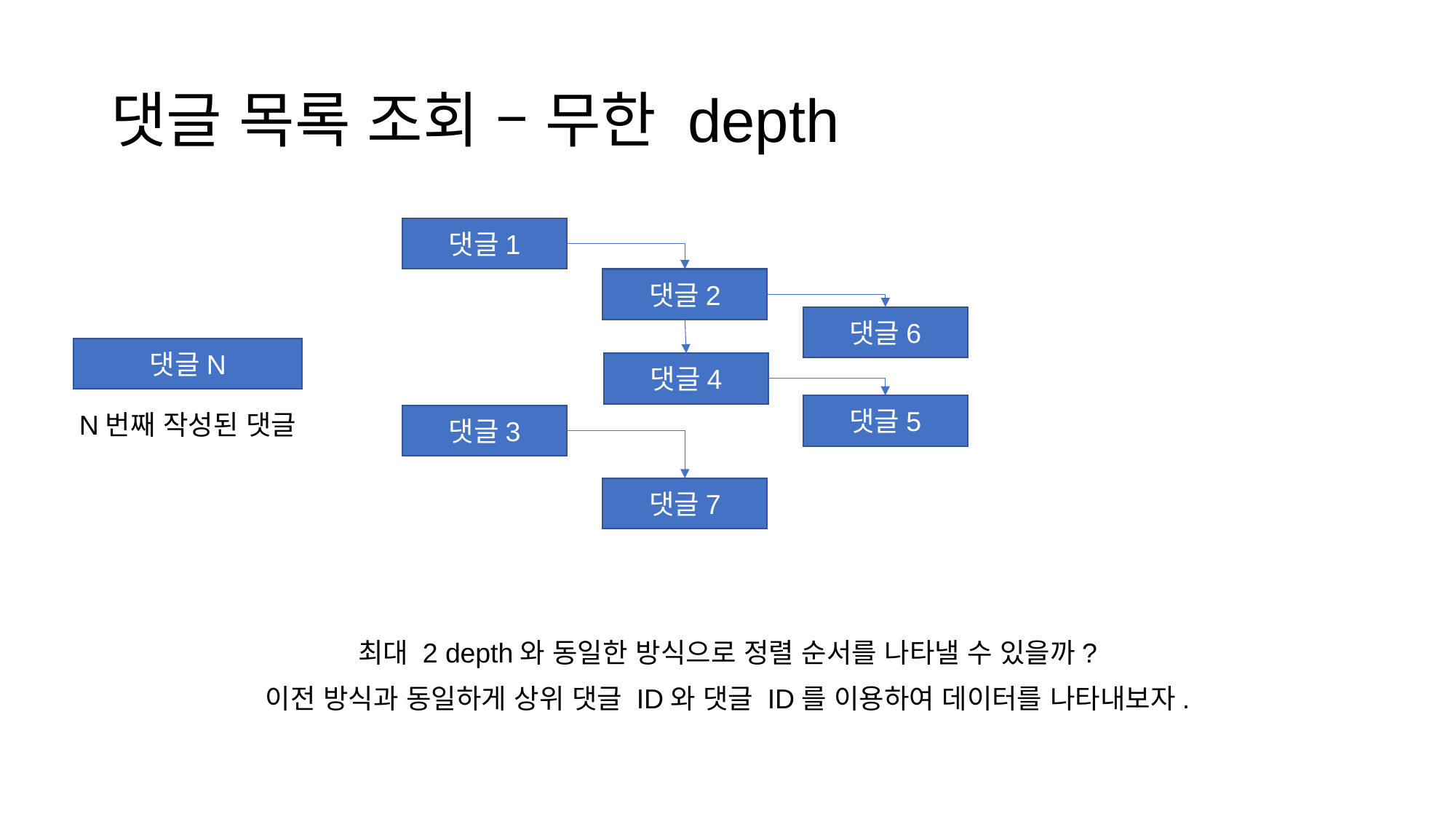

# 댓글 목록 조회 – 무한 depth
댓글1
댓글2
댓글6
댓글N
댓글4
댓글5
N번째 작성된 댓글
댓글3
댓글7
최대 2 depth와 동일한 방식으로 정렬 순서를 나타낼 수 있을까?
이전 방식과 동일하게 상위 댓글 ID와 댓글 ID를 이용하여 데이터를 나타내보자.